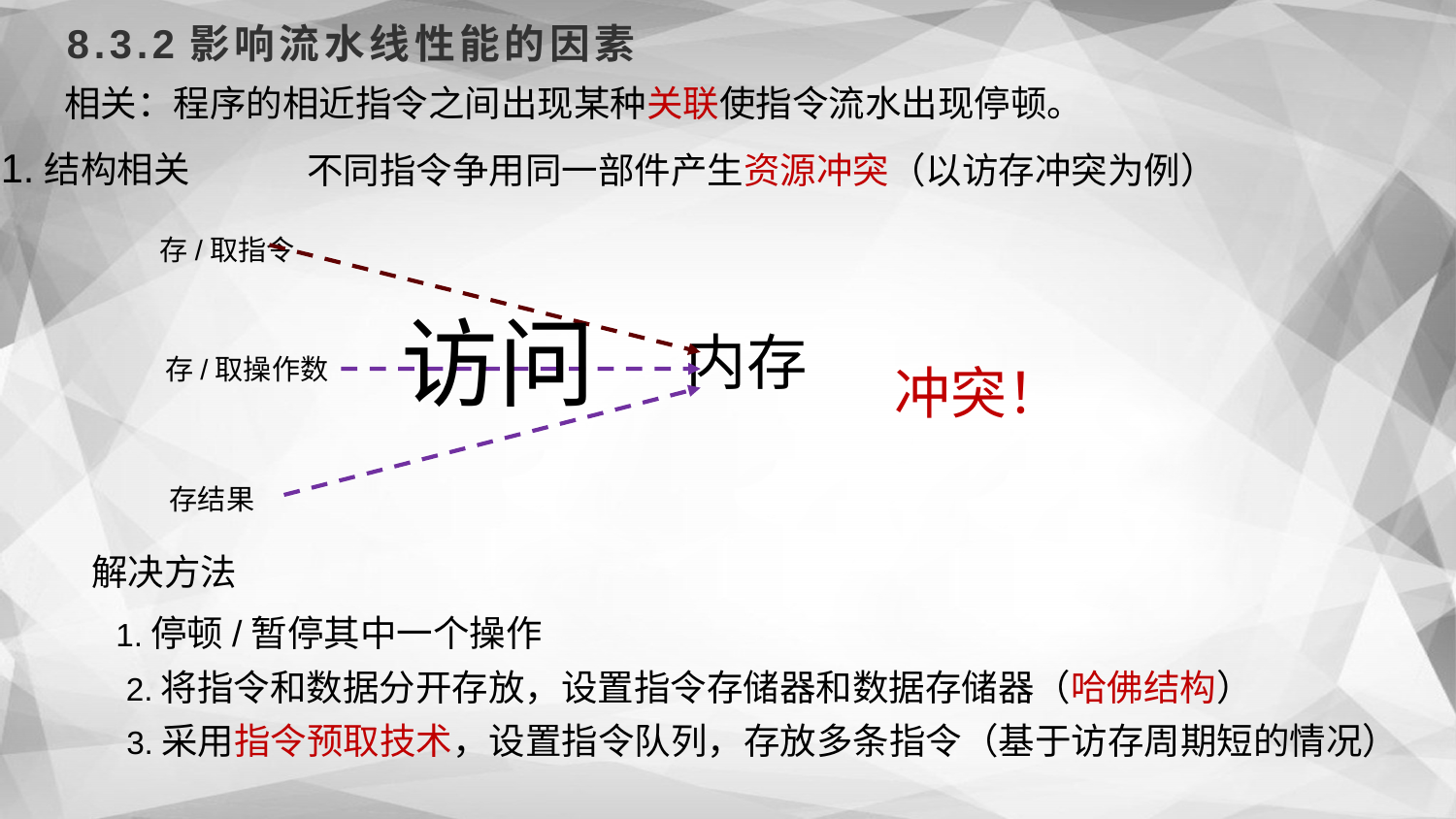

8.3.2影响流水线性能的因素
相关：程序的相近指令之间出现某种关联使指令流水出现停顿。
1.结构相关
不同指令争用同一部件产生资源冲突（以访存冲突为例）

内存
存/取指令

访问
冲突！
存/取操作数

存结果
解决方法
1.停顿/暂停其中一个操作
2.将指令和数据分开存放，设置指令存储器和数据存储器（哈佛结构）
3.采用指令预取技术，设置指令队列，存放多条指令（基于访存周期短的情况）